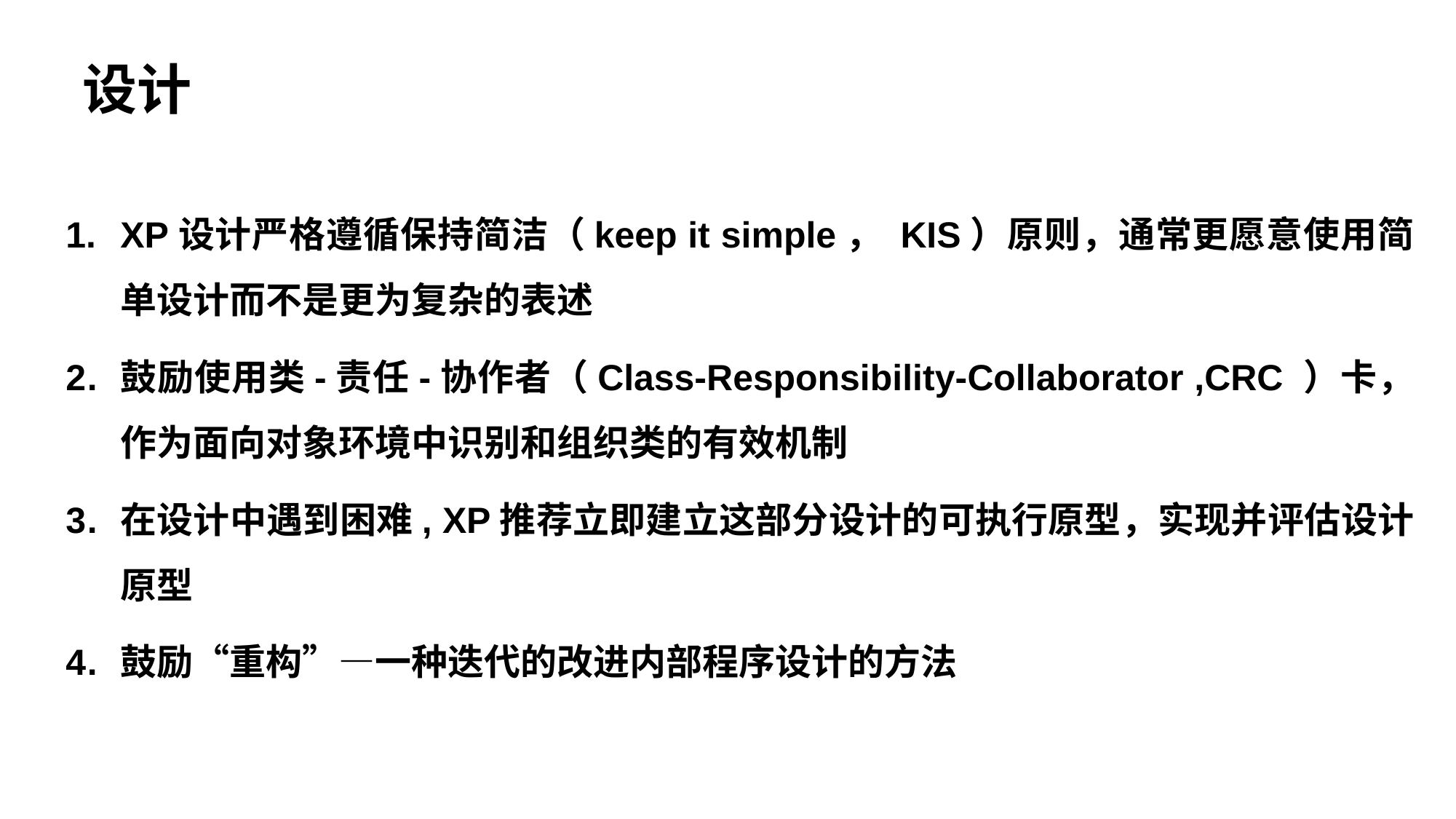

设计

XP设计严格遵循保持简洁（keep it simple， KIS）原则，通常更愿意使用简单设计而不是更为复杂的表述
鼓励使用类-责任-协作者（Class-Responsibility-Collaborator ,CRC ）卡，作为面向对象环境中识别和组织类的有效机制
在设计中遇到困难, XP推荐立即建立这部分设计的可执行原型，实现并评估设计原型
鼓励“重构”—一种迭代的改进内部程序设计的方法